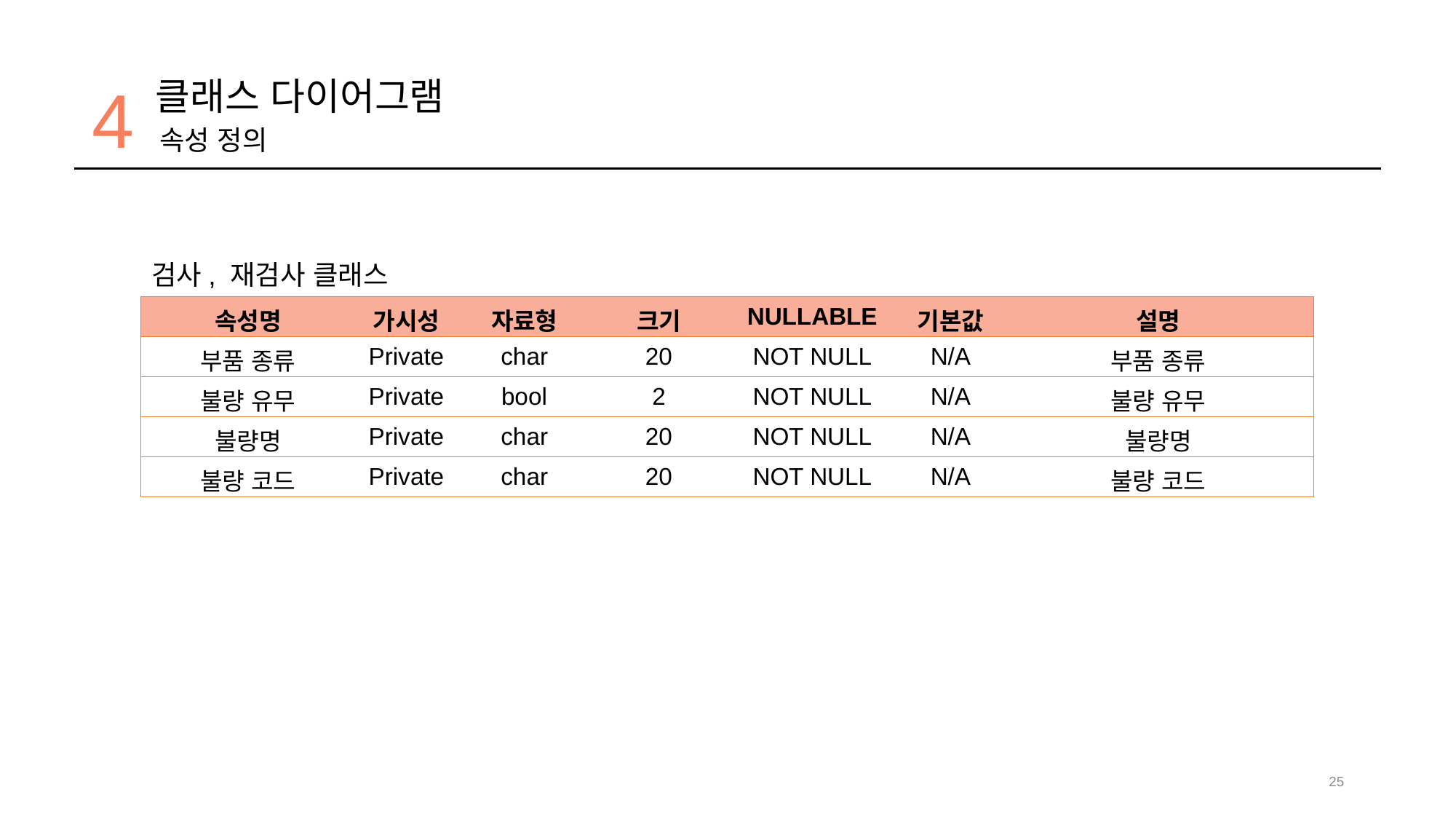

4
클래스 다이어그램
속성 정의
검사, 재검사 클래스
| 속성명 | 가시성 | 자료형 | 크기 | NULLABLE | 기본값 | 설명 |
| --- | --- | --- | --- | --- | --- | --- |
| 부품 종류 | Private | char | 20 | NOT NULL | N/A | 부품 종류 |
| 불량 유무 | Private | bool | 2 | NOT NULL | N/A | 불량 유무 |
| 불량명 | Private | char | 20 | NOT NULL | N/A | 불량명 |
| 불량 코드 | Private | char | 20 | NOT NULL | N/A | 불량 코드 |
25